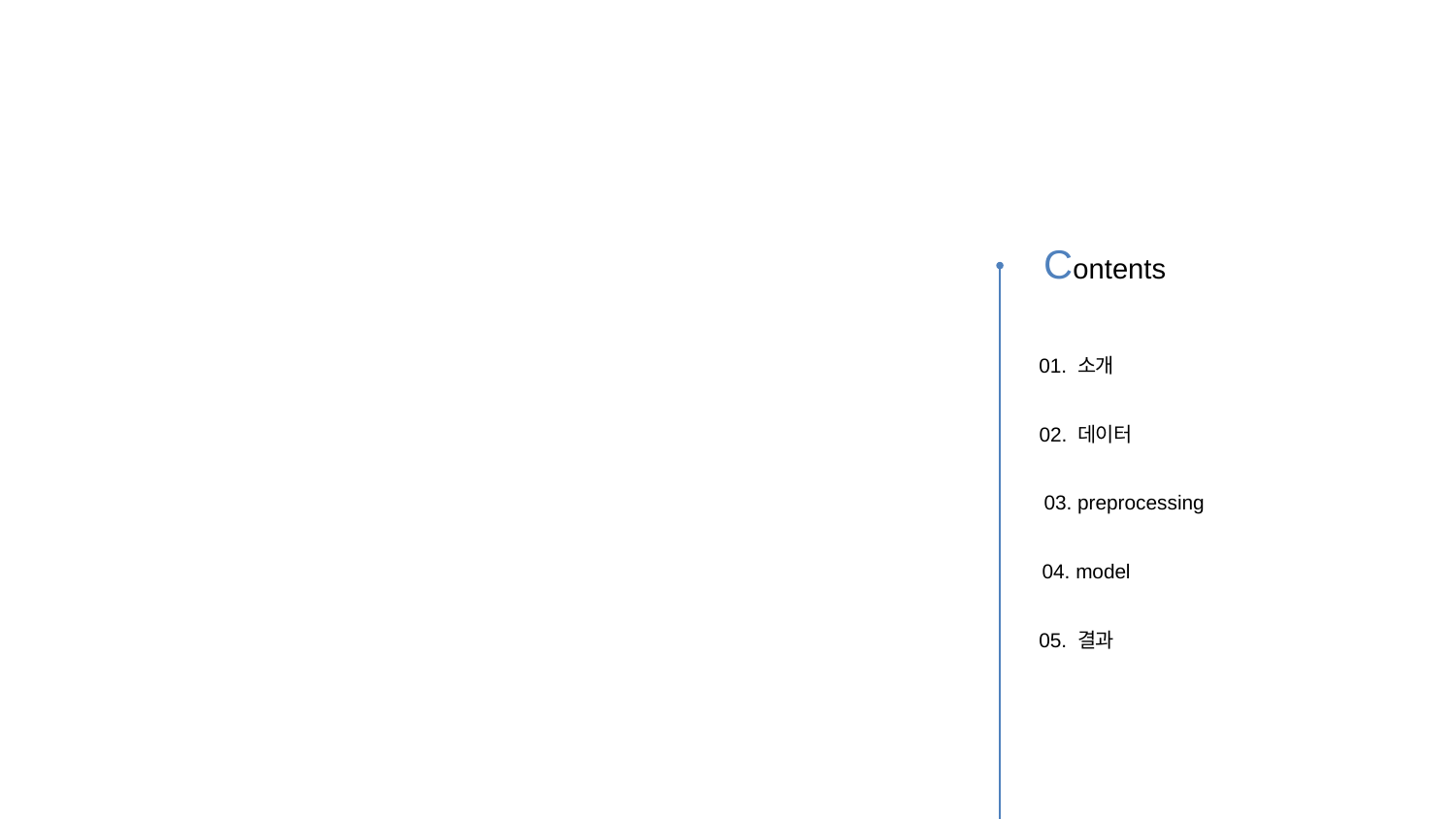

Contents

01. 소개
02. 데이터
03. preprocessing
04. model
05. 결과